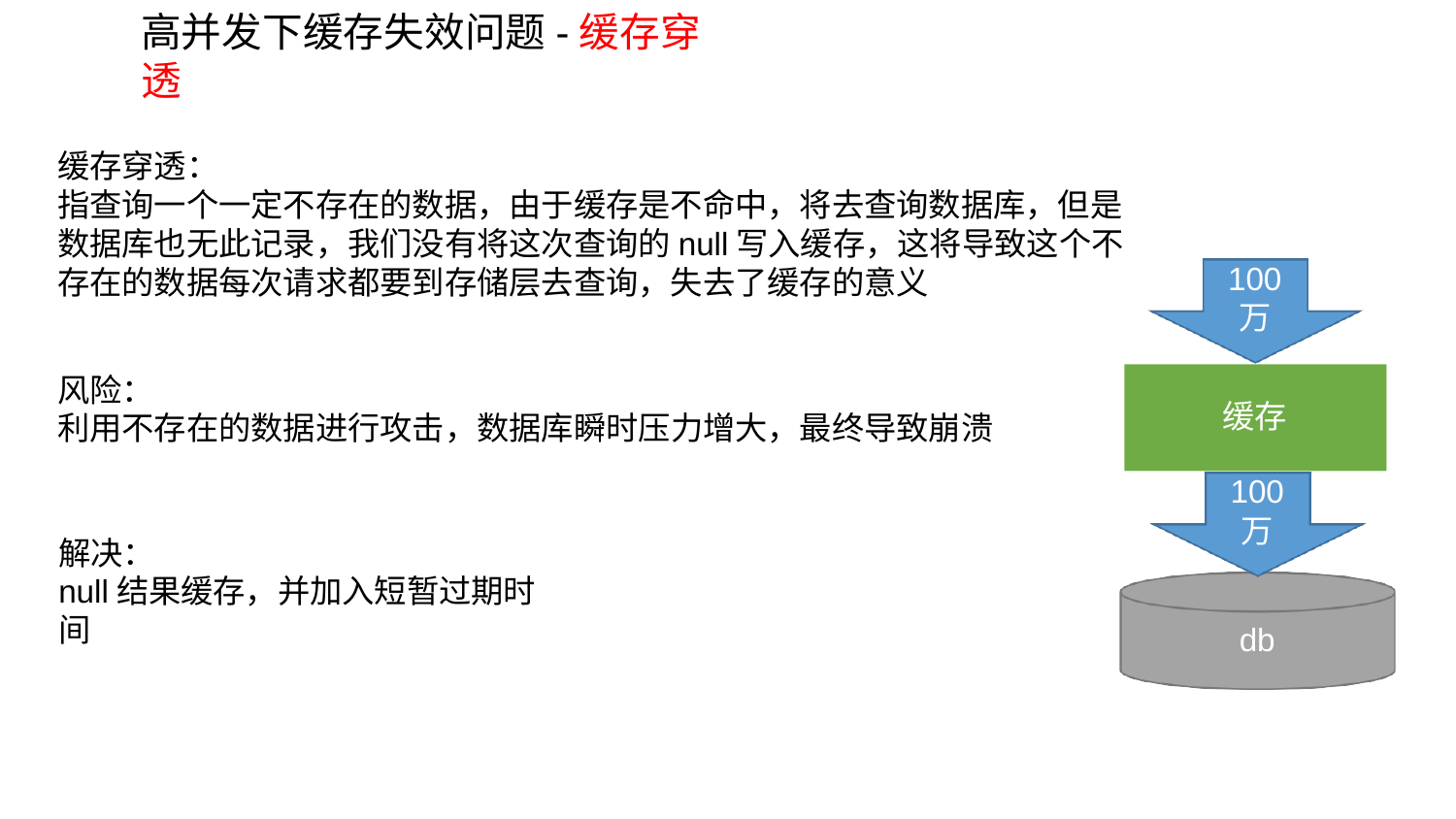

# 高并发下缓存失效问题-缓存穿透
缓存穿透：
指查询一个一定不存在的数据，由于缓存是不命中，将去查询数据库，但是 数据库也无此记录，我们没有将这次查询的null写入缓存，这将导致这个不 存在的数据每次请求都要到存储层去查询，失去了缓存的意义
100
万

风险：
利用不存在的数据进行攻击，数据库瞬时压力增大，最终导致崩溃
缓存
100
万
解决：
null结果缓存，并加入短暂过期时间
db